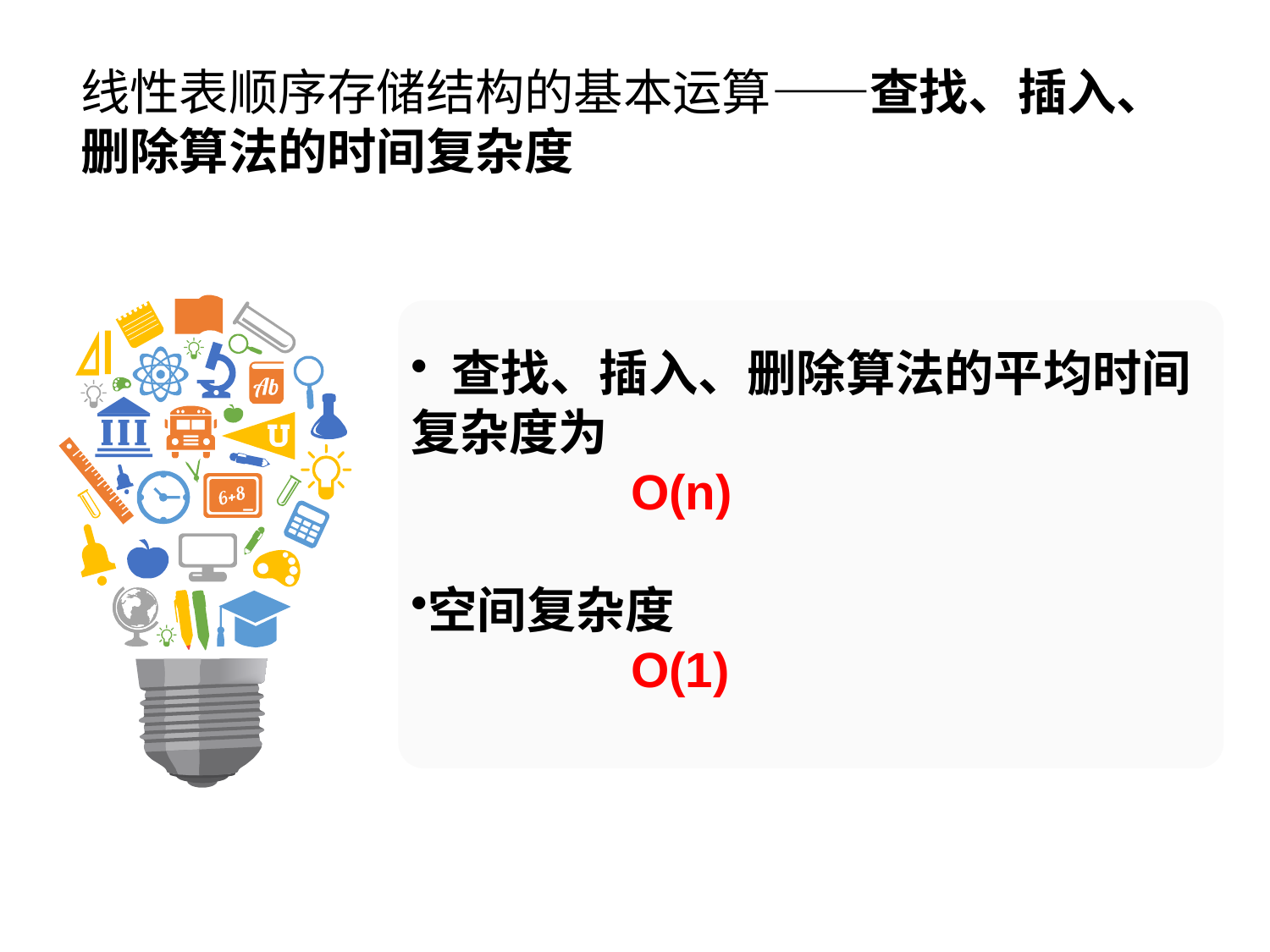

线性表顺序存储结构的基本运算——查找、插入、删除算法的时间复杂度

 查找、插入、删除算法的平均时间复杂度为
                O(n)

空间复杂度
                O(1)